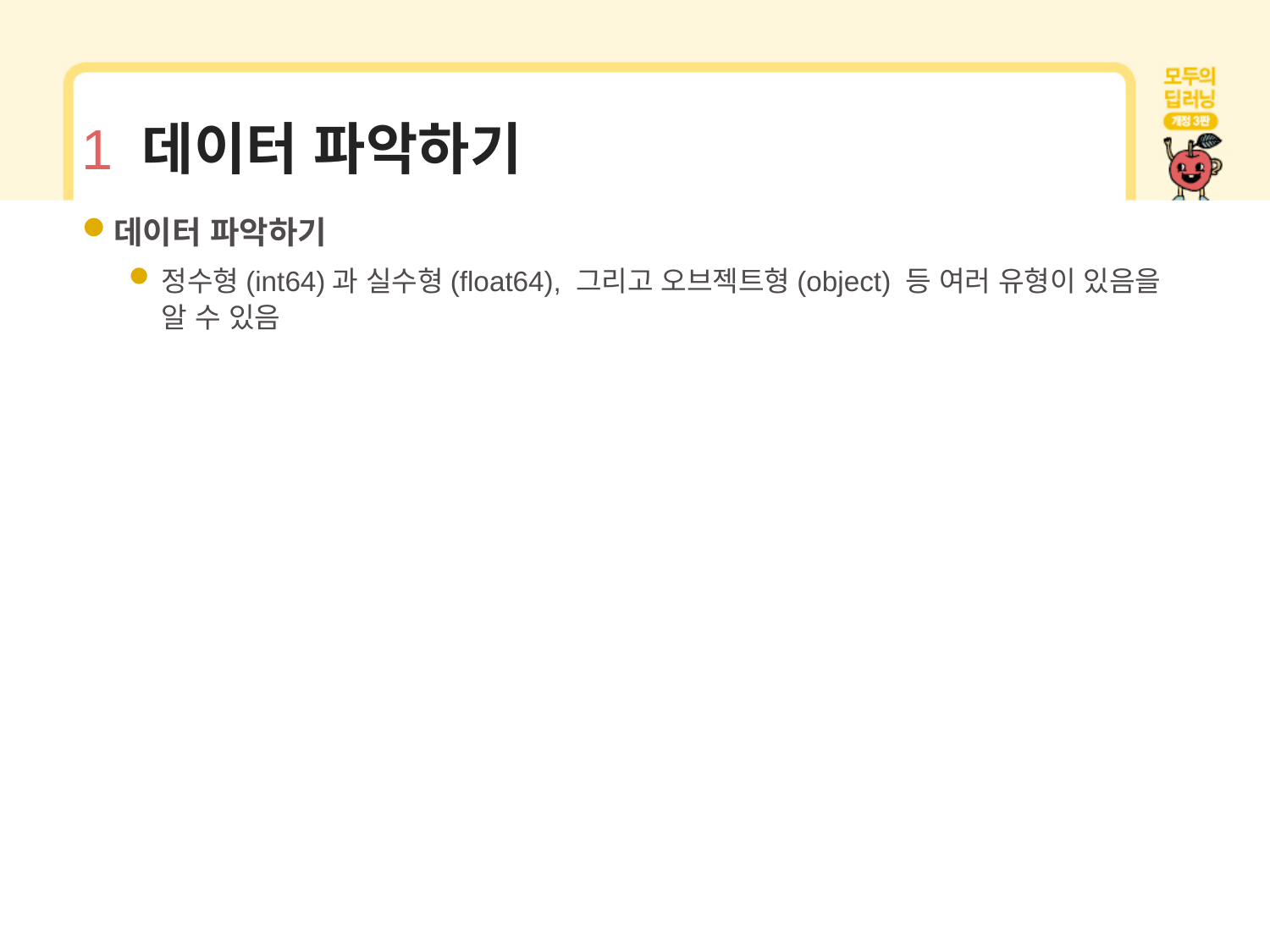

# 1 데이터 파악하기
데이터 파악하기
정수형(int64)과 실수형(float64), 그리고 오브젝트형(object) 등 여러 유형이 있음을 알 수 있음